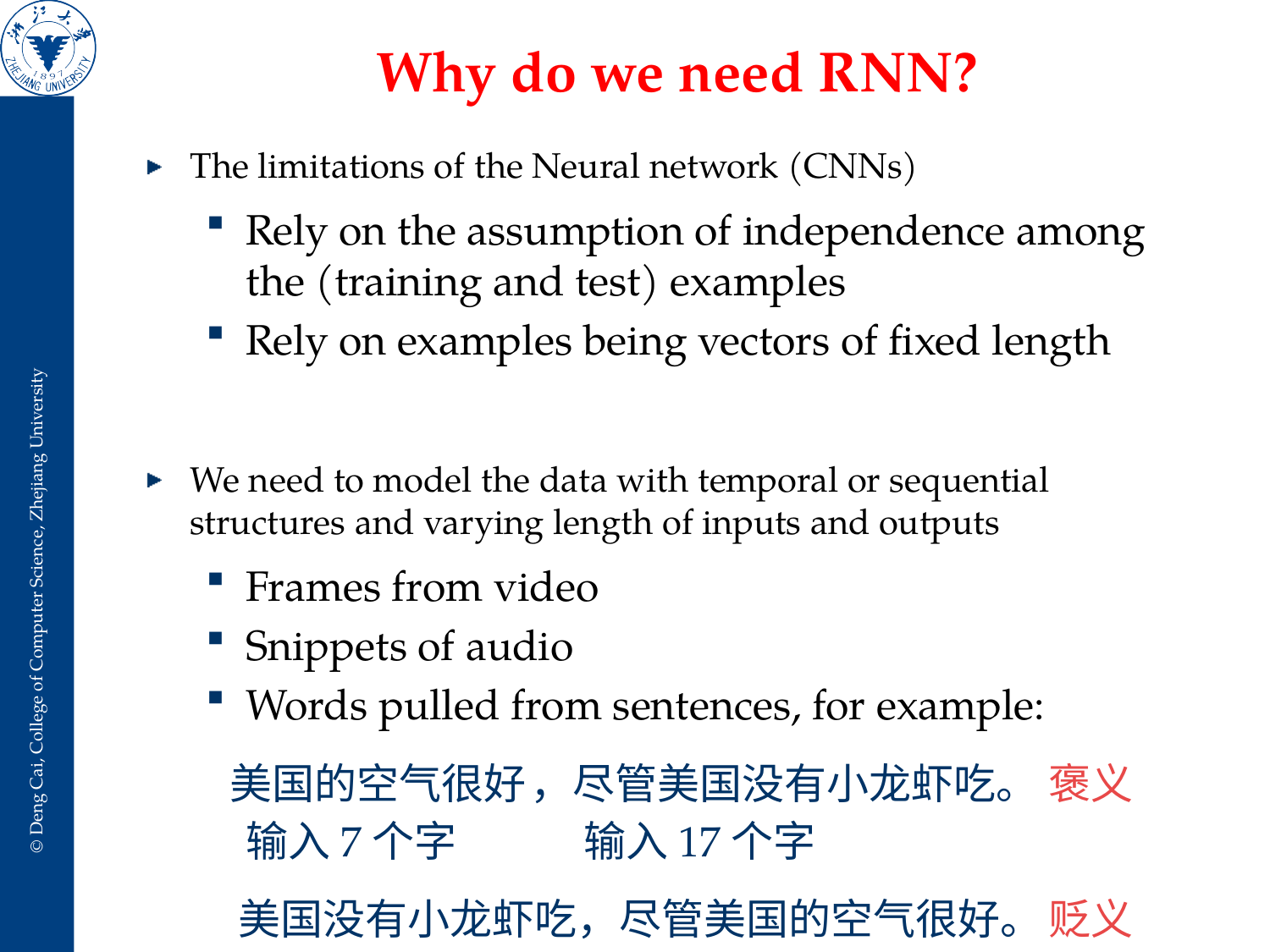

# Why do we need RNN?
The limitations of the Neural network (CNNs)
Rely on the assumption of independence among the (training and test) examples
Rely on examples being vectors of fixed length

We need to model the data with temporal or sequential structures and varying length of inputs and outputs
Frames from video
Snippets of audio
Words pulled from sentences, for example:

美国的空气很好
，尽管美国没有小龙虾吃。
褒义
输入7个字
输入17个字
贬义
美国没有小龙虾吃，尽管美国的空气很好。